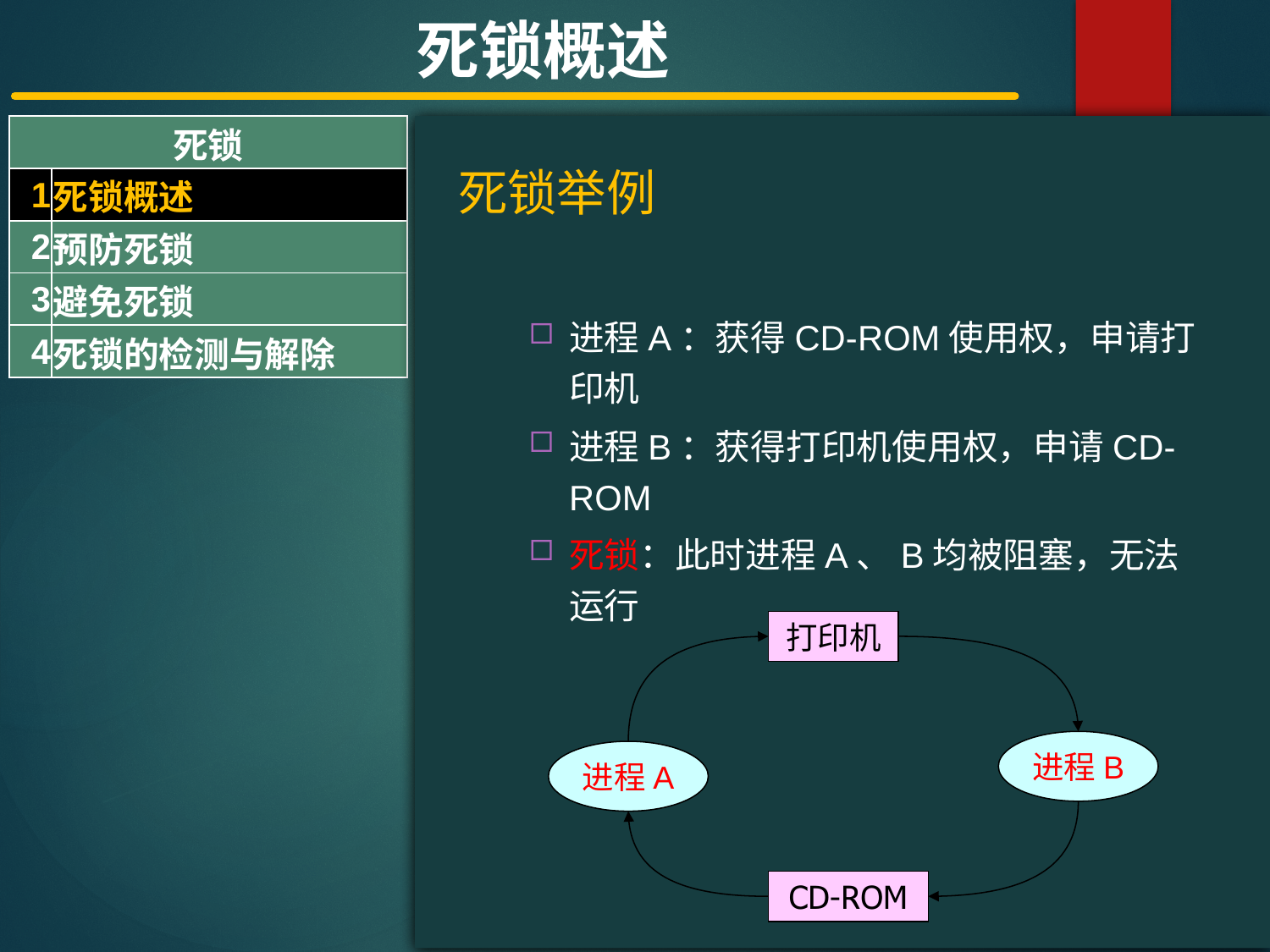

死锁概述
| 死锁 |  |
| --- | --- |
| 1 | 死锁概述 |
| 2 | 预防死锁 |
| 3 | 避免死锁 |
| 4 | 死锁的检测与解除 |
#
死锁举例
进程A：获得CD-ROM使用权，申请打印机
进程B：获得打印机使用权，申请CD-ROM
死锁：此时进程A、B均被阻塞，无法运行
打印机
进程B
进程A
CD-ROM